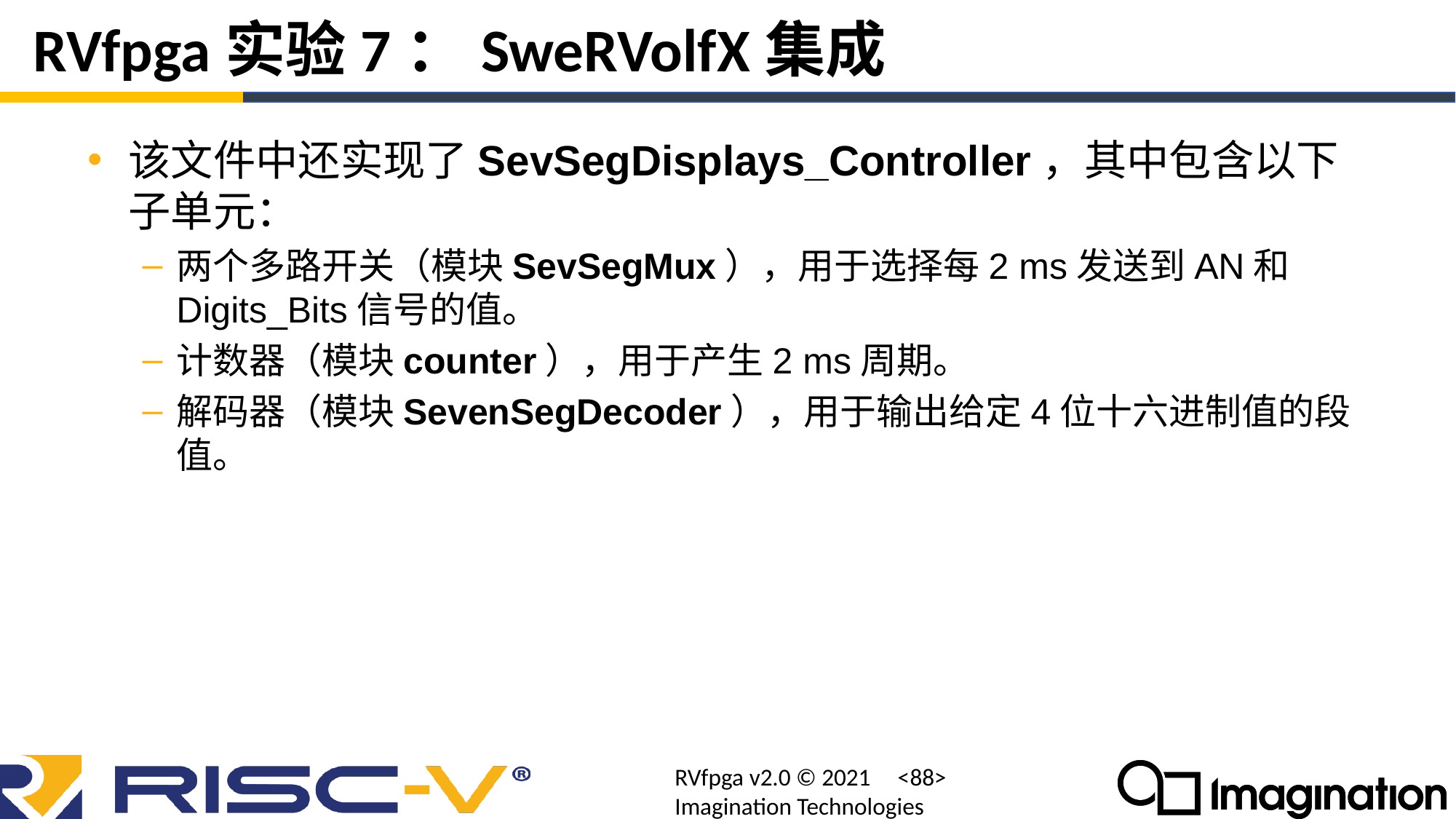

# RVfpga实验7：SweRVolfX集成
该文件中还实现了SevSegDisplays_Controller，其中包含以下子单元：
两个多路开关（模块SevSegMux），用于选择每2 ms发送到AN和Digits_Bits信号的值。
计数器（模块counter），用于产生2 ms周期。
解码器（模块SevenSegDecoder），用于输出给定4位十六进制值的段值。